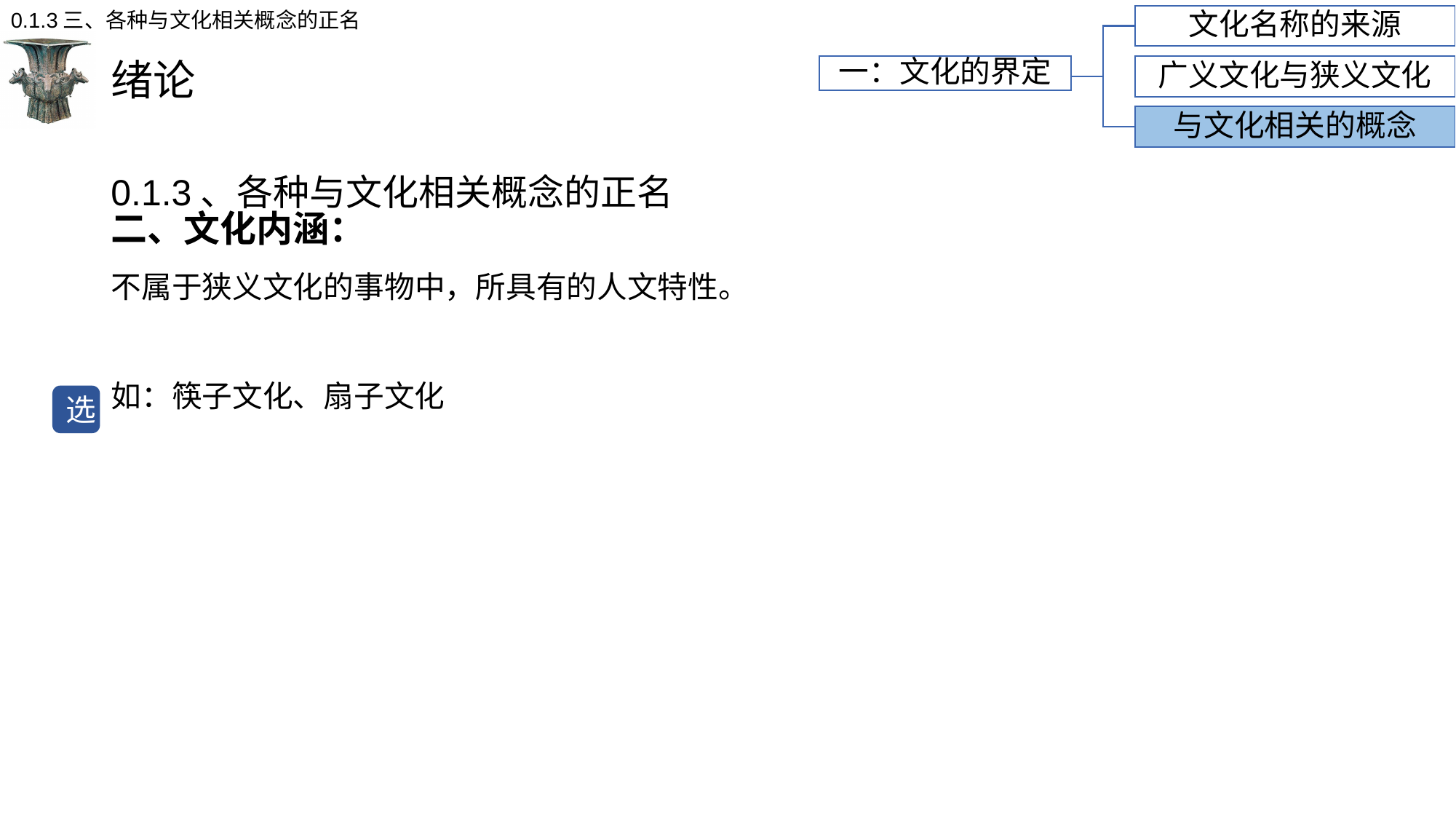

0.1.3三、各种与文化相关概念的正名
文化名称的来源

# 绪论
一：文化的界定
广义文化与狭义文化

与文化相关的概念
0.1.3、各种与文化相关概念的正名

二、文化内涵：
不属于狭义文化的事物中，所具有的人文特性。

如：筷子文化、扇子文化

选
49